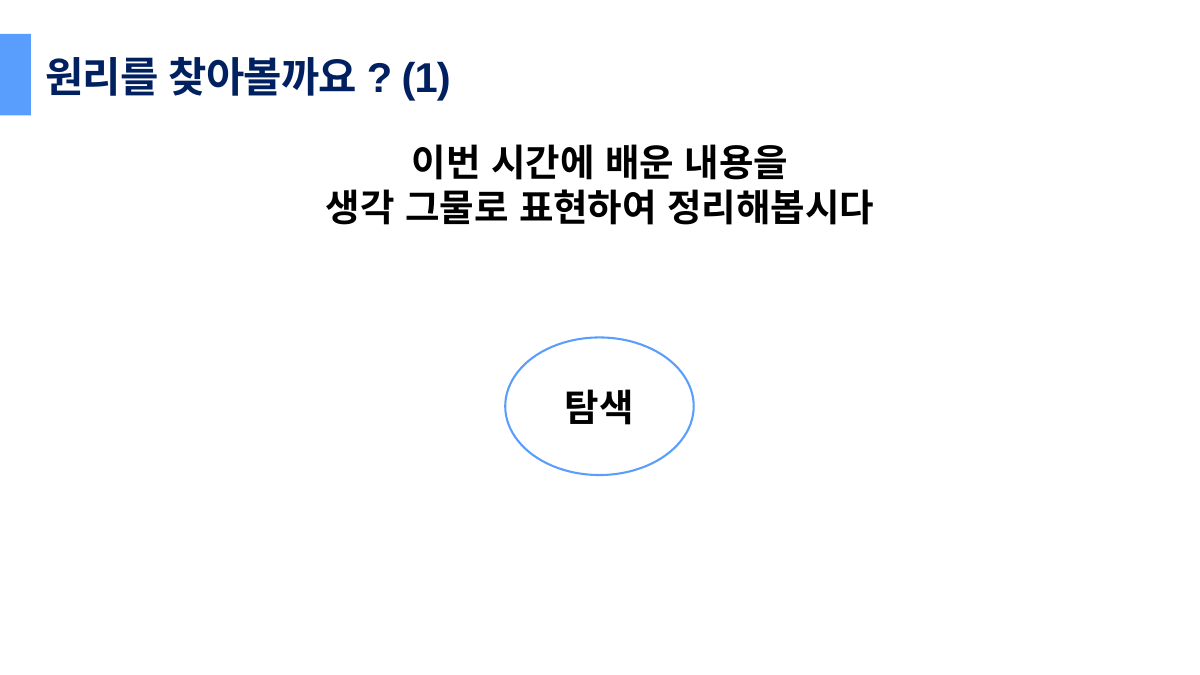

원리를 찾아볼까요? (1)
이번 시간에 배운 내용을
생각 그물로 표현하여 정리해봅시다
탐색